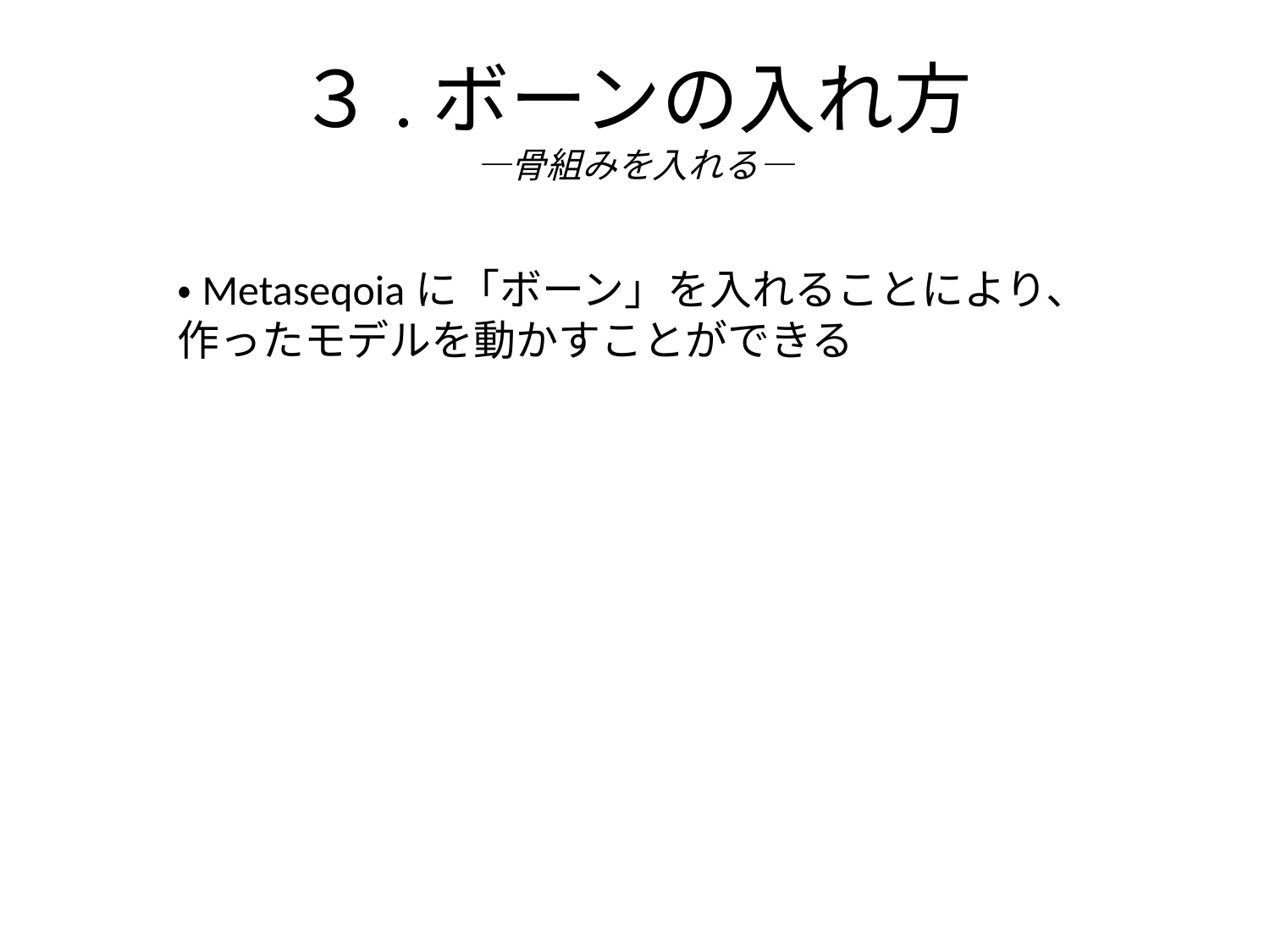

# ３.ボーンの入れ方 ―骨組みを入れる―
・Metaseqoiaに「ボーン」を入れることにより、作ったモデルを動かすことができる